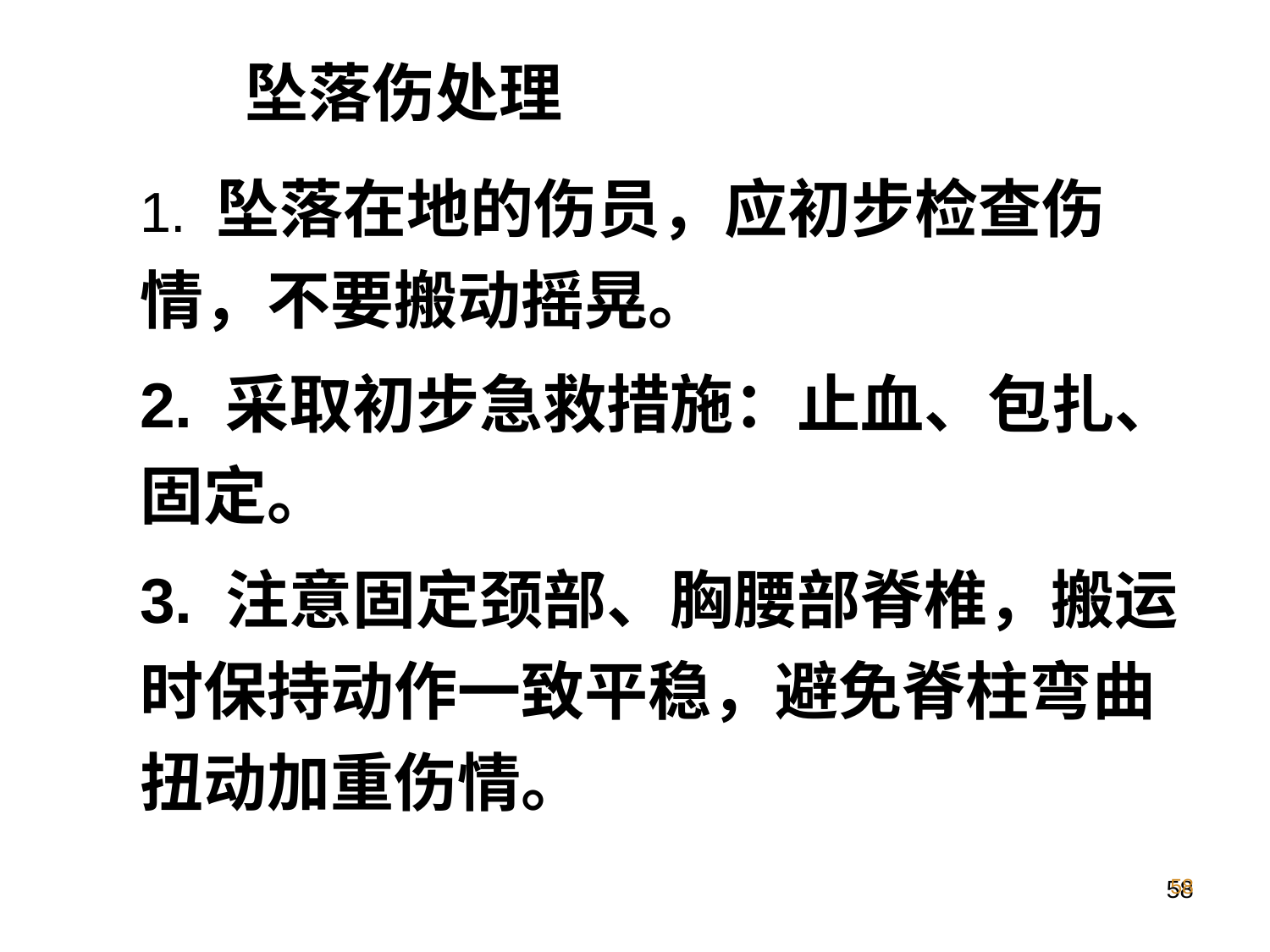

坠落伤处理
1. 坠落在地的伤员，应初步检查伤情，不要搬动摇晃。
2. 采取初步急救措施：止血、包扎、固定。
3. 注意固定颈部、胸腰部脊椎，搬运时保持动作一致平稳，避免脊柱弯曲扭动加重伤情。

58
58